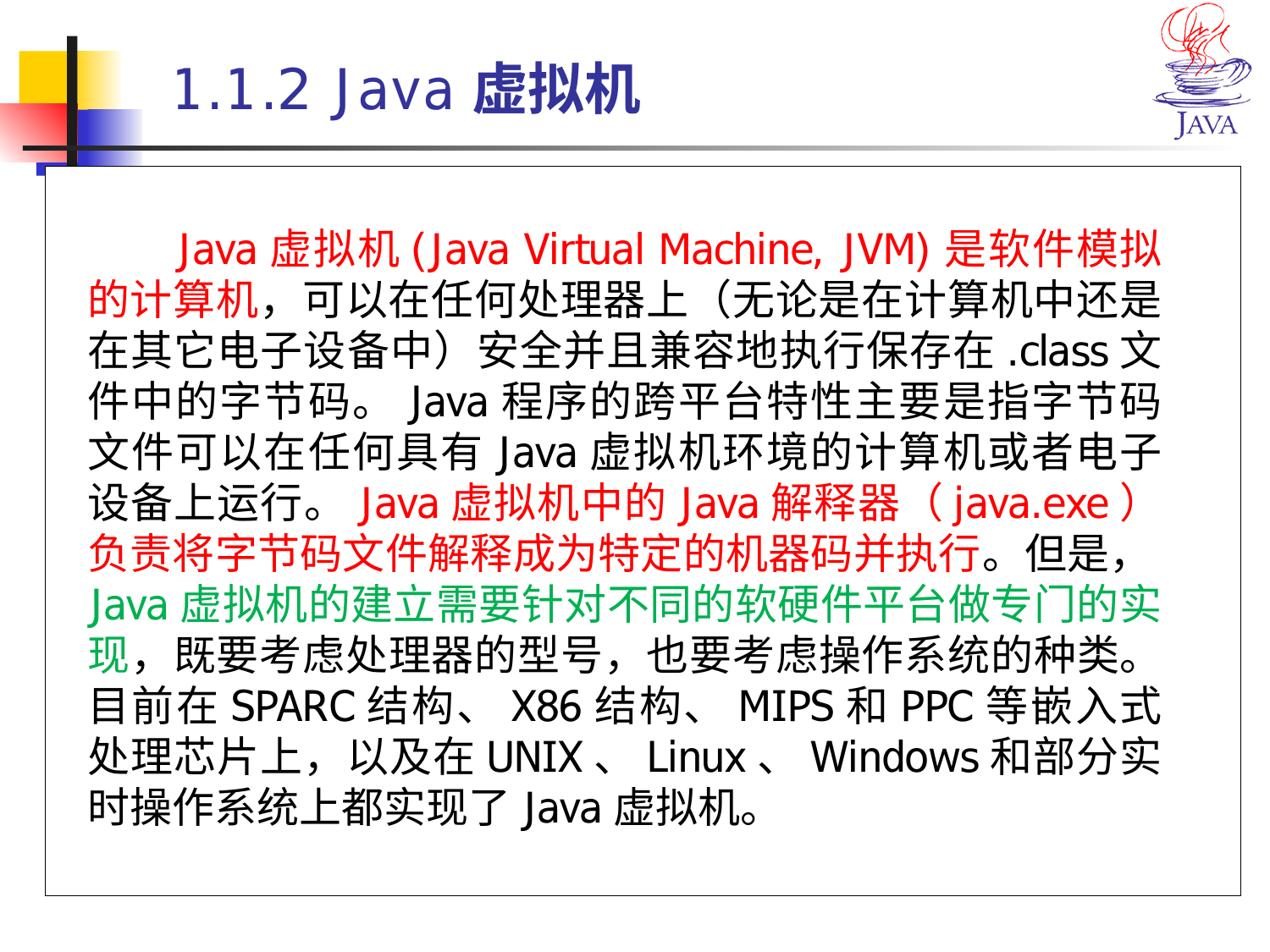

# 1.1.2 Java虚拟机

      Java虚拟机(Java Virtual Machine, JVM)是软件模拟的计算机，可以在任何处理器上（无论是在计算机中还是在其它电子设备中）安全并且兼容地执行保存在.class文件中的字节码。Java程序的跨平台特性主要是指字节码文件可以在任何具有Java虚拟机环境的计算机或者电子设备上运行。Java虚拟机中的Java解释器（java.exe）负责将字节码文件解释成为特定的机器码并执行。但是，Java虚拟机的建立需要针对不同的软硬件平台做专门的实现，既要考虑处理器的型号，也要考虑操作系统的种类。目前在SPARC结构、X86结构、MIPS和PPC等嵌入式处理芯片上，以及在UNIX、Linux、Windows和部分实时操作系统上都实现了Java虚拟机。